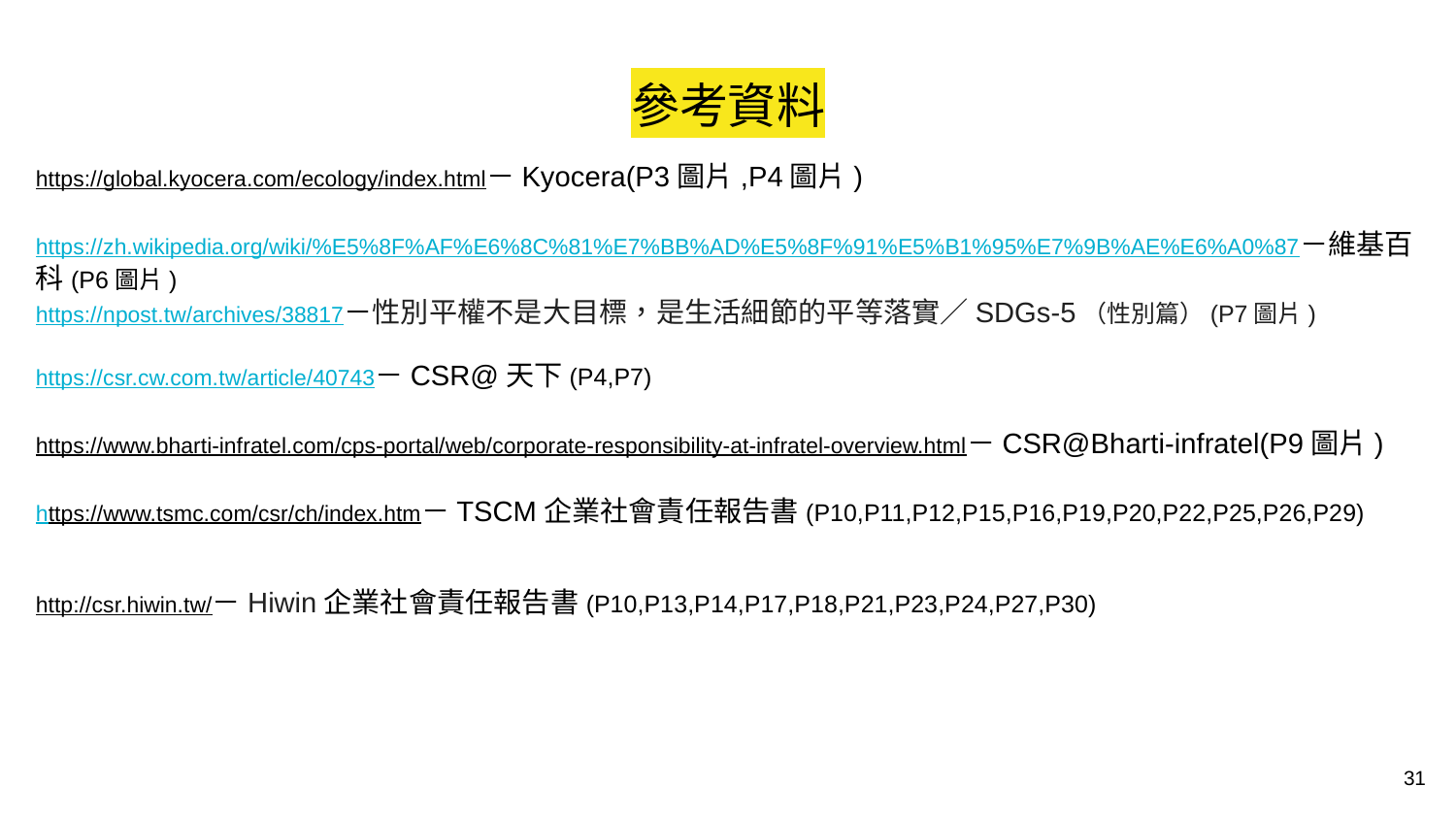

參考資料
https://global.kyocera.com/ecology/index.html－Kyocera(P3圖片,P4圖片)

https://zh.wikipedia.org/wiki/%E5%8F%AF%E6%8C%81%E7%BB%AD%E5%8F%91%E5%B1%95%E7%9B%AE%E6%A0%87－維基百科(P6圖片)
https://npost.tw/archives/38817－性別平權不是大目標，是生活細節的平等落實／SDGs-5（性別篇）(P7圖片)

https://csr.cw.com.tw/article/40743－CSR@天下(P4,P7)

https://www.bharti-infratel.com/cps-portal/web/corporate-responsibility-at-infratel-overview.html－CSR@Bharti-infratel(P9圖片)

https://www.tsmc.com/csr/ch/index.htm－TSCM企業社會責任報告書(P10,P11,P12,P15,P16,P19,P20,P22,P25,P26,P29)

http://csr.hiwin.tw/－Hiwin企業社會責任報告書(P10,P13,P14,P17,P18,P21,P23,P24,P27,P30)

31